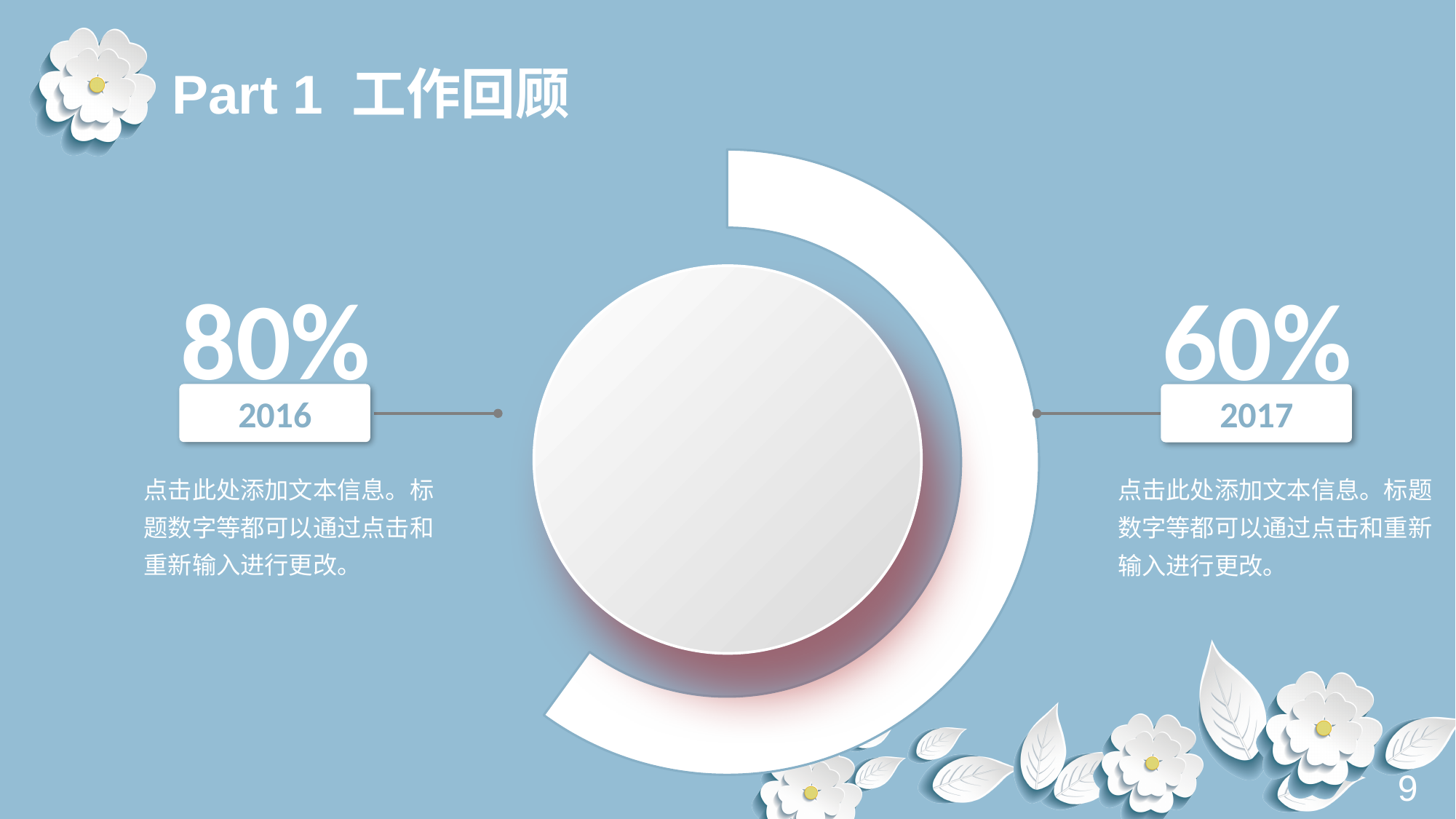

Part 1 工作回顾

### Chart

| Category | Q1 | Q2 | Q3 |
|---|---|---|---|
| A | 8.0 | 5.0 | 6.0 |
| 非A | 2.0 | 5.0 | 4.0 |
80%
2016

60%
2017
点击此处添加文本信息。标题数字等都可以通过点击和重新输入进行更改。
点击此处添加文本信息。标题数字等都可以通过点击和重新输入进行更改。
9
延时符